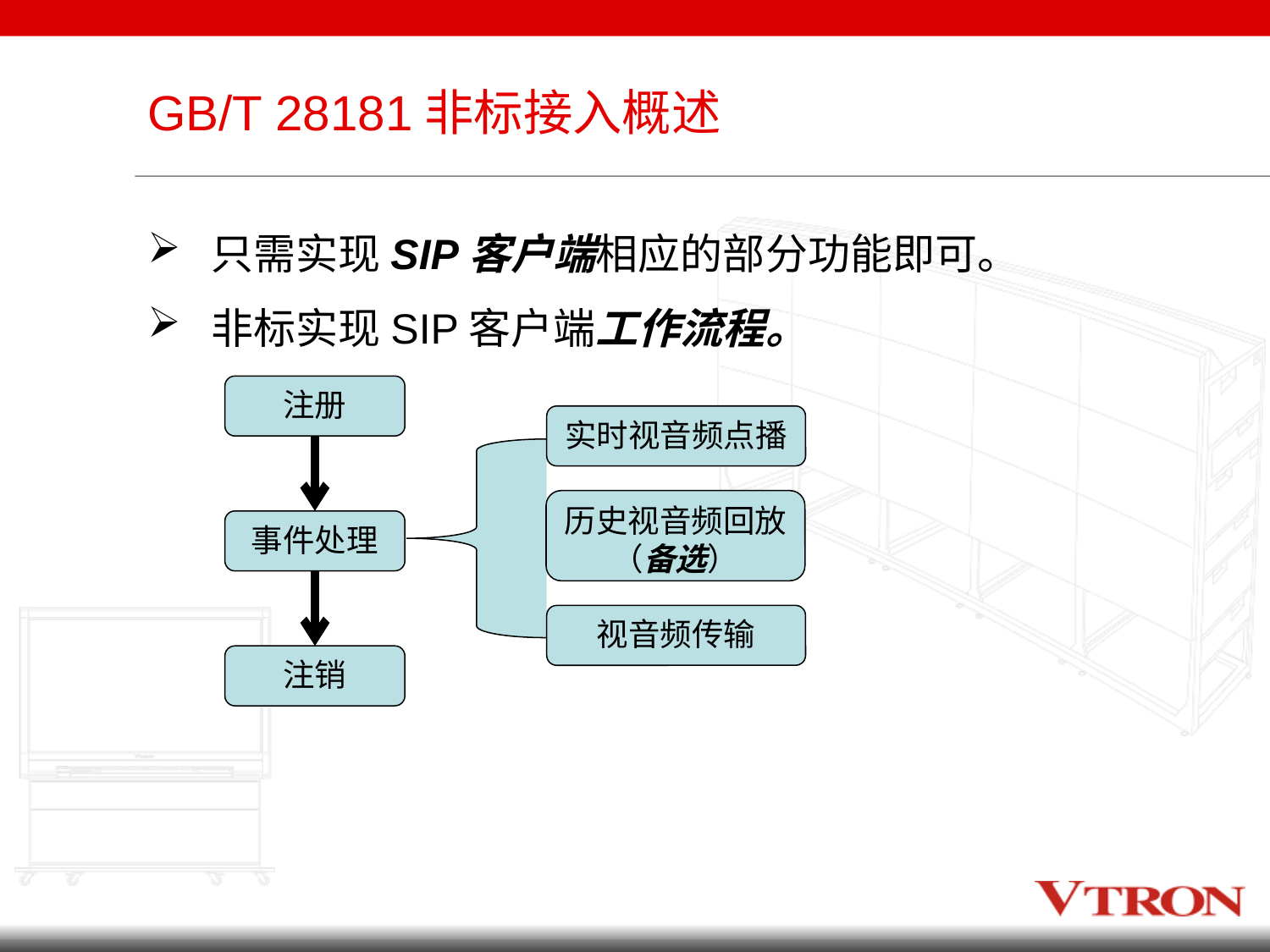

# GB/T 28181非标接入概述
只需实现SIP客户端相应的部分功能即可。
非标实现SIP客户端工作流程。

注册
实时视音频点播

历史视音频回放（备选）
事件处理
视音频传输
注销